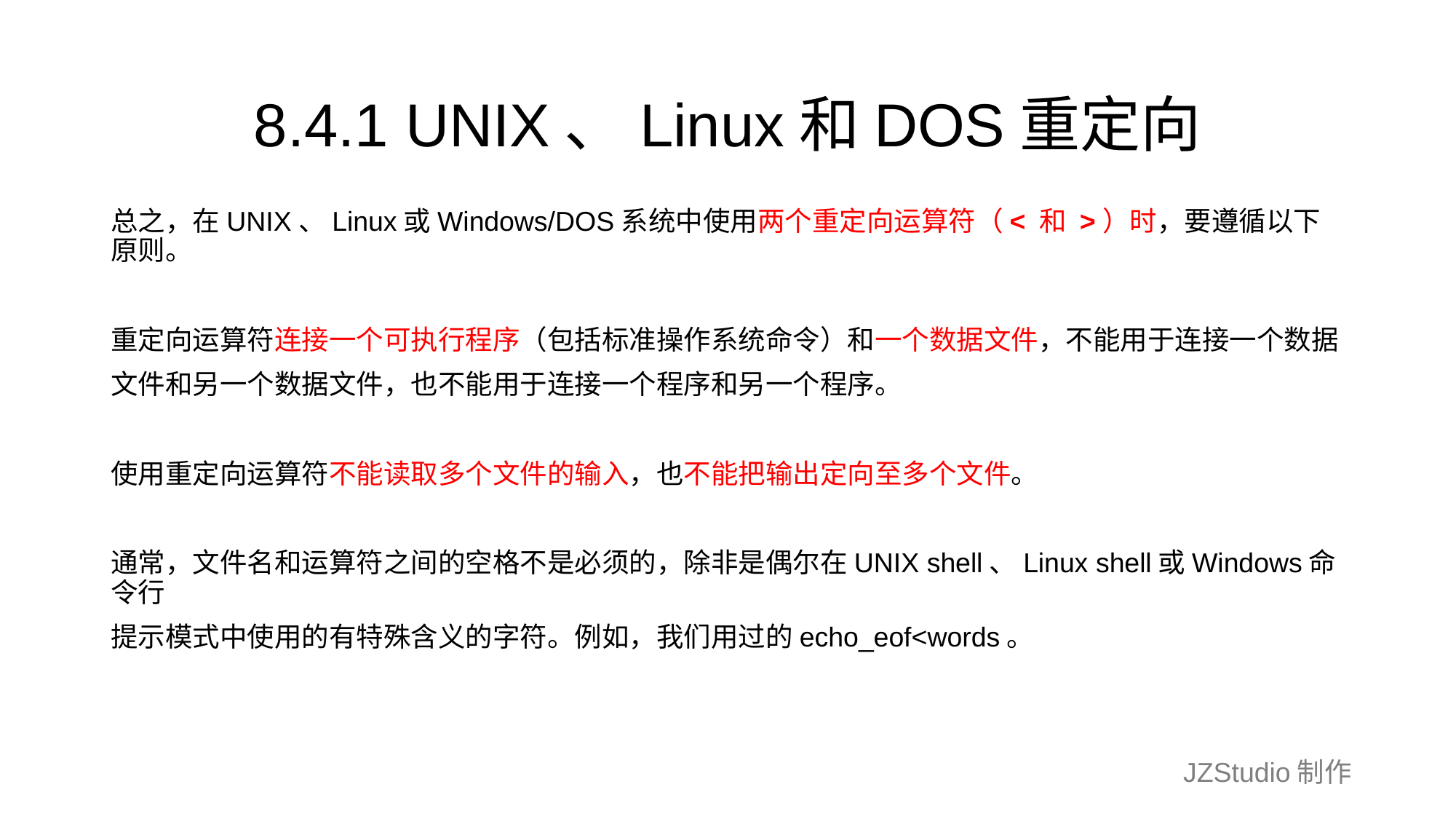

# 8.4.1 UNIX、Linux和DOS重定向
总之，在UNIX、Linux或Windows/DOS系统中使用两个重定向运算符（< 和 >）时，要遵循以下原则。

重定向运算符连接一个可执行程序（包括标准操作系统命令）和一个数据文件，不能用于连接一个数据
文件和另一个数据文件，也不能用于连接一个程序和另一个程序。

使用重定向运算符不能读取多个文件的输入，也不能把输出定向至多个文件。

通常，文件名和运算符之间的空格不是必须的，除非是偶尔在UNIX shell、Linux shell或Windows命令行
提示模式中使用的有特殊含义的字符。例如，我们用过的echo_eof<words。